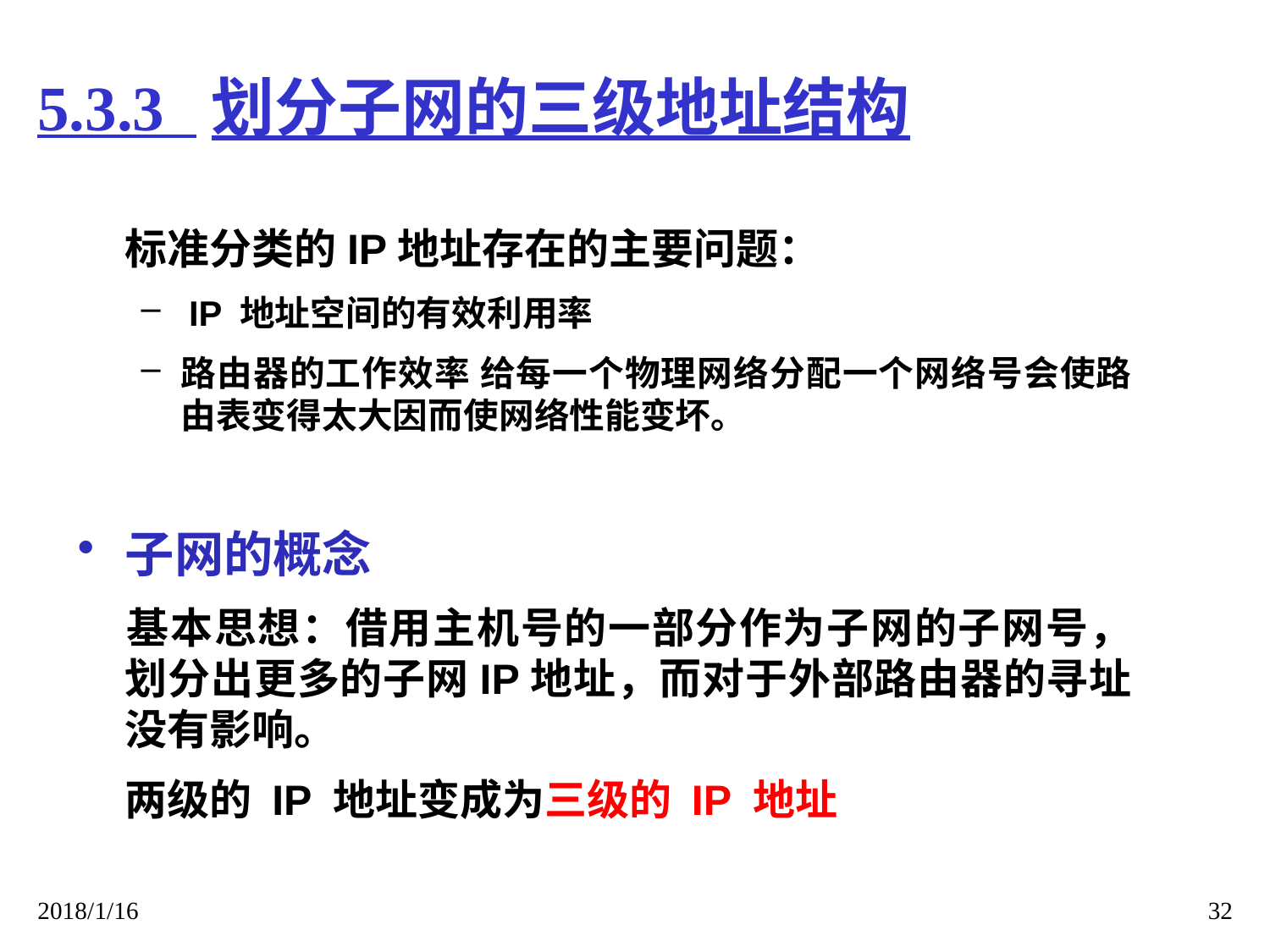

# 5.3.3  划分子网的三级地址结构
	标准分类的IP地址存在的主要问题：
IP 地址空间的有效利用率
路由器的工作效率 给每一个物理网络分配一个网络号会使路由表变得太大因而使网络性能变坏。

子网的概念
	基本思想：借用主机号的一部分作为子网的子网号，划分出更多的子网IP地址，而对于外部路由器的寻址没有影响。
	两级的 IP 地址变成为三级的 IP 地址
2018/1/16
32